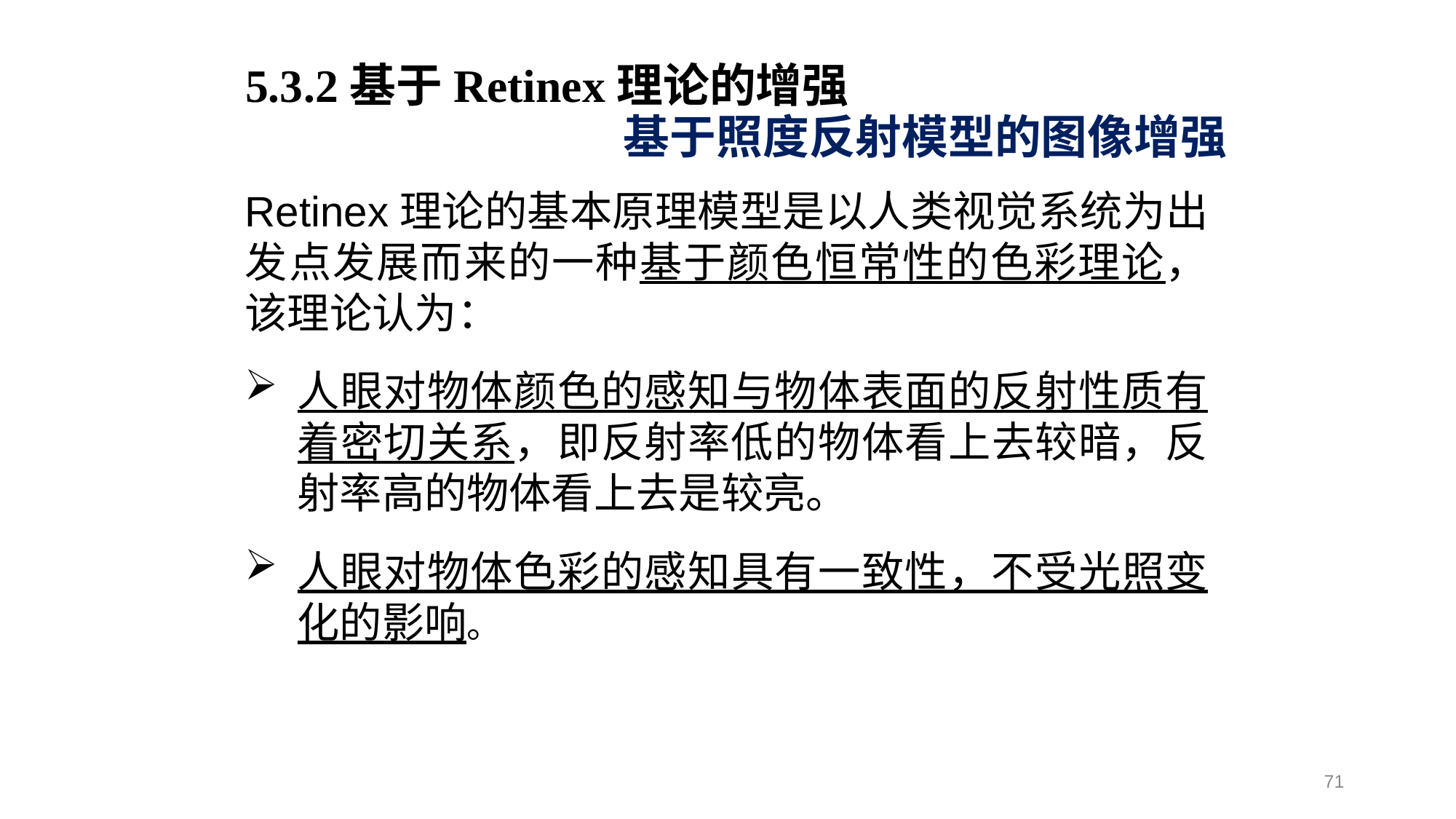

5.3.2基于Retinex理论的增强
基于照度反射模型的图像增强
Retinex理论的基本原理模型是以人类视觉系统为出发点发展而来的一种基于颜色恒常性的色彩理论，该理论认为：
人眼对物体颜色的感知与物体表面的反射性质有着密切关系，即反射率低的物体看上去较暗，反射率高的物体看上去是较亮。
人眼对物体色彩的感知具有一致性，不受光照变化的影响。
71